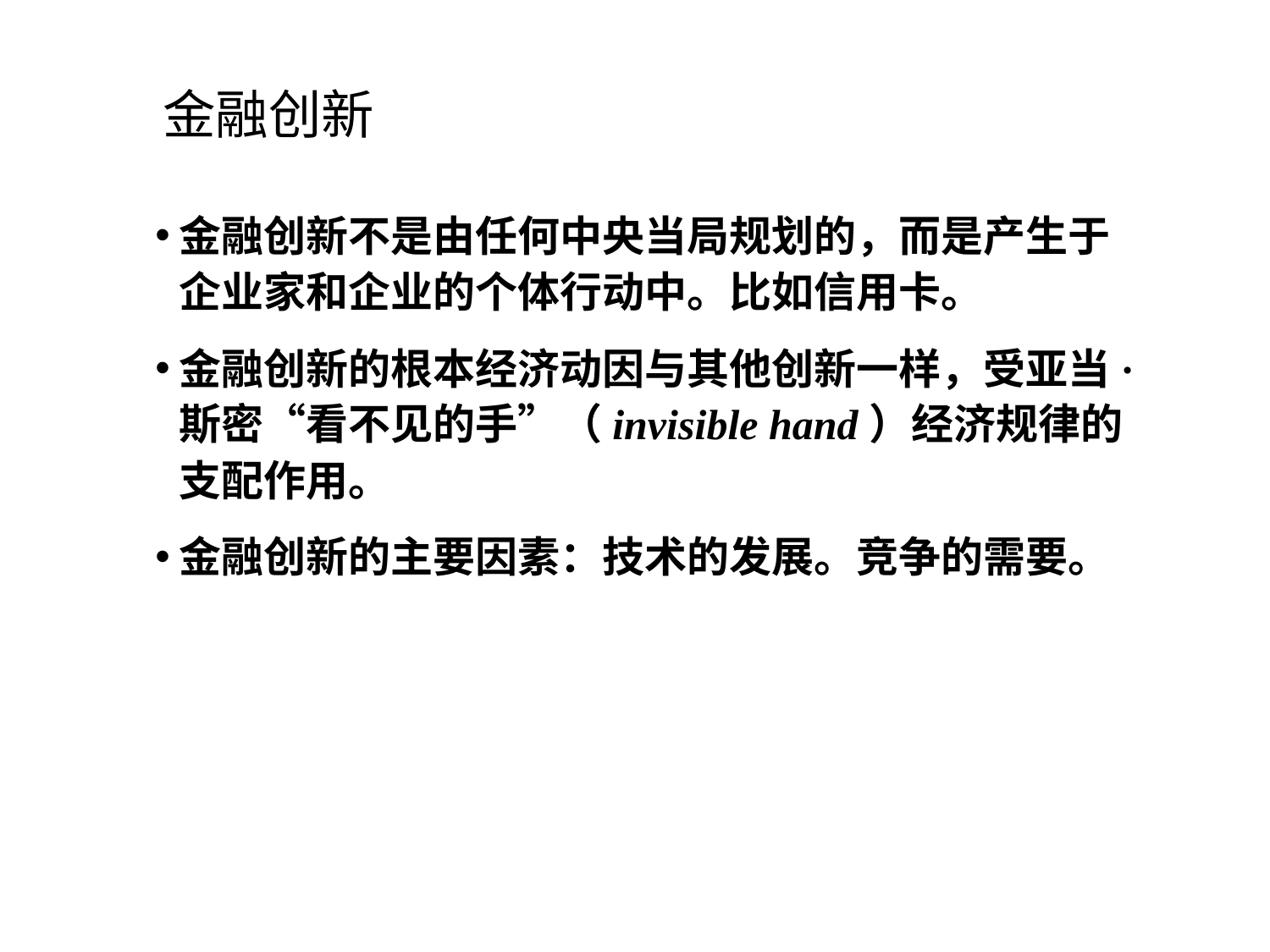

# 金融创新
金融创新不是由任何中央当局规划的，而是产生于企业家和企业的个体行动中。比如信用卡。
金融创新的根本经济动因与其他创新一样，受亚当·斯密“看不见的手”（invisible hand）经济规律的支配作用。
金融创新的主要因素：技术的发展。竞争的需要。